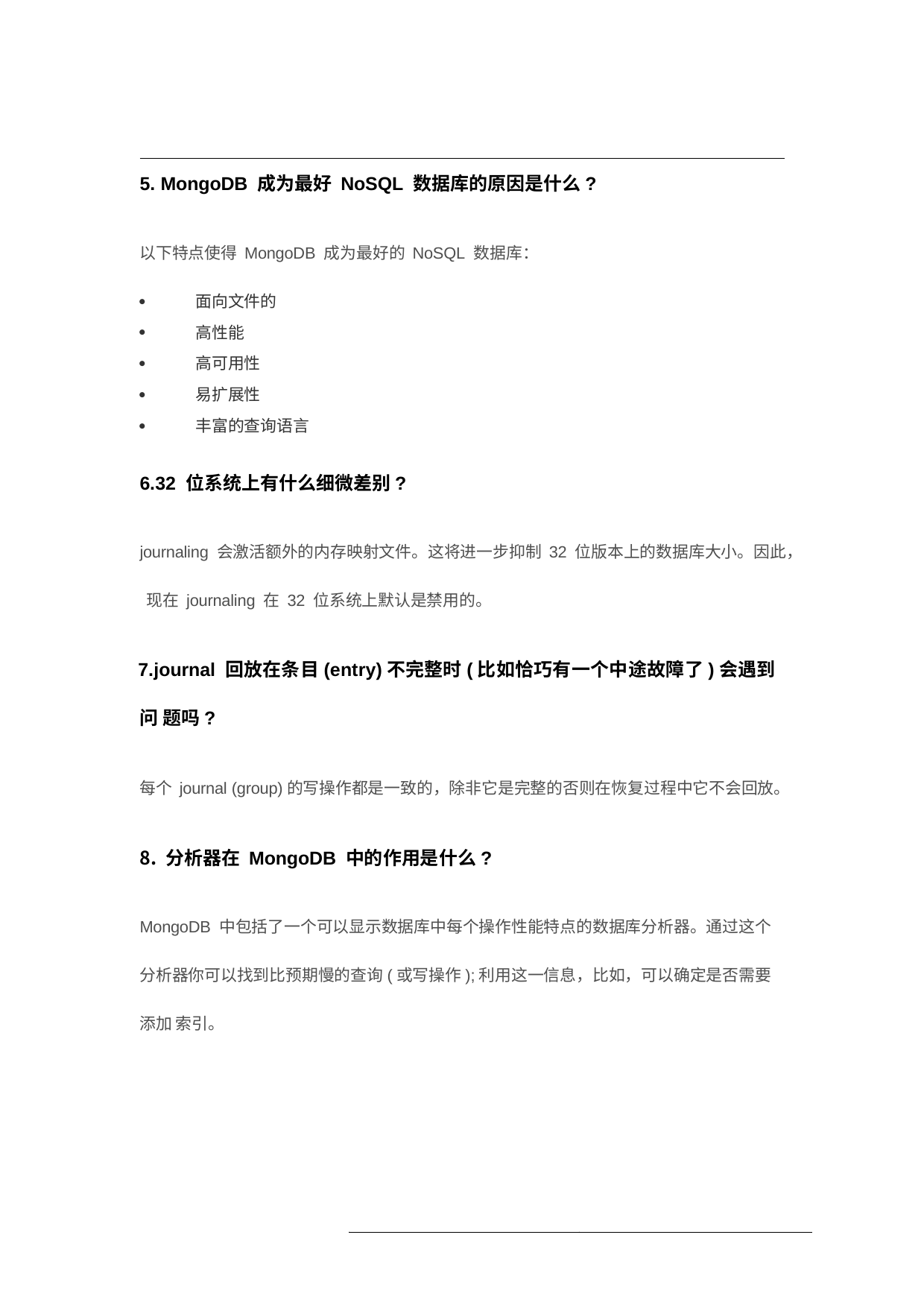

5. MongoDB 成为最好 NoSQL 数据库的原因是什么?

以下特点使得 MongoDB 成为最好的 NoSQL 数据库：
面向文件的
•
•
•
•
•
高性能
高可用性
易扩展性
丰富的查询语言
6.32 位系统上有什么细微差别?
journaling 会激活额外的内存映射文件。这将进一步抑制 32 位版本上的数据库大小。因此，  现在 journaling 在 32 位系统上默认是禁用的。

journal 回放在条目(entry)不完整时(比如恰巧有一个中途故障了)会遇到问 题吗?

每个 journal (group)的写操作都是一致的，除非它是完整的否则在恢复过程中它不会回放。

分析器在 MongoDB 中的作用是什么?
MongoDB 中包括了一个可以显示数据库中每个操作性能特点的数据库分析器。通过这个 分析器你可以找到比预期慢的查询(或写操作);利用这一信息，比如，可以确定是否需要添加 索引。